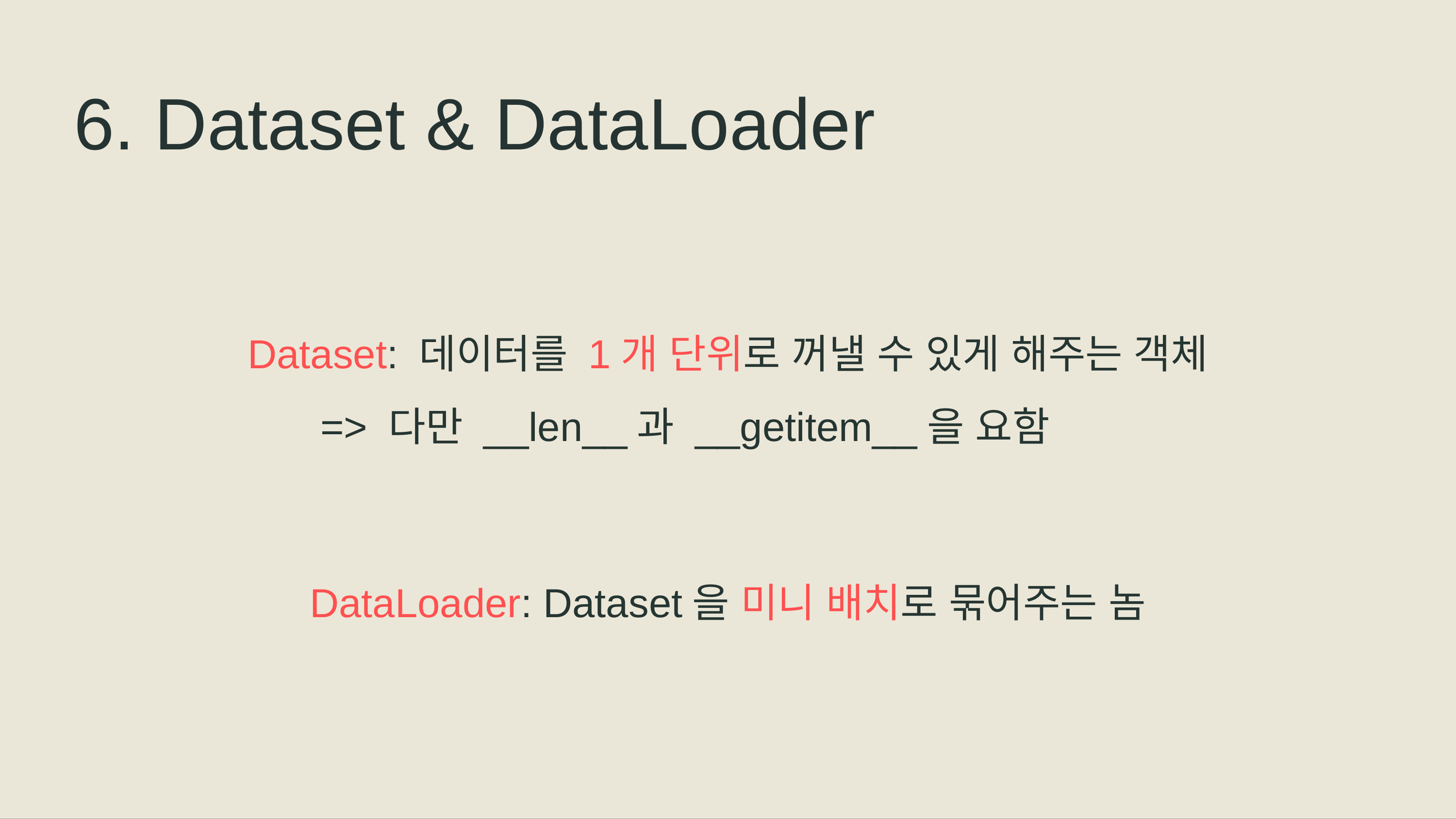

# 6. Dataset & DataLoader
Dataset: 데이터를 1개 단위로 꺼낼 수 있게 해주는 객체
	=> 다만 __len__과 __getitem__을 요함
DataLoader: Dataset을 미니 배치로 묶어주는 놈